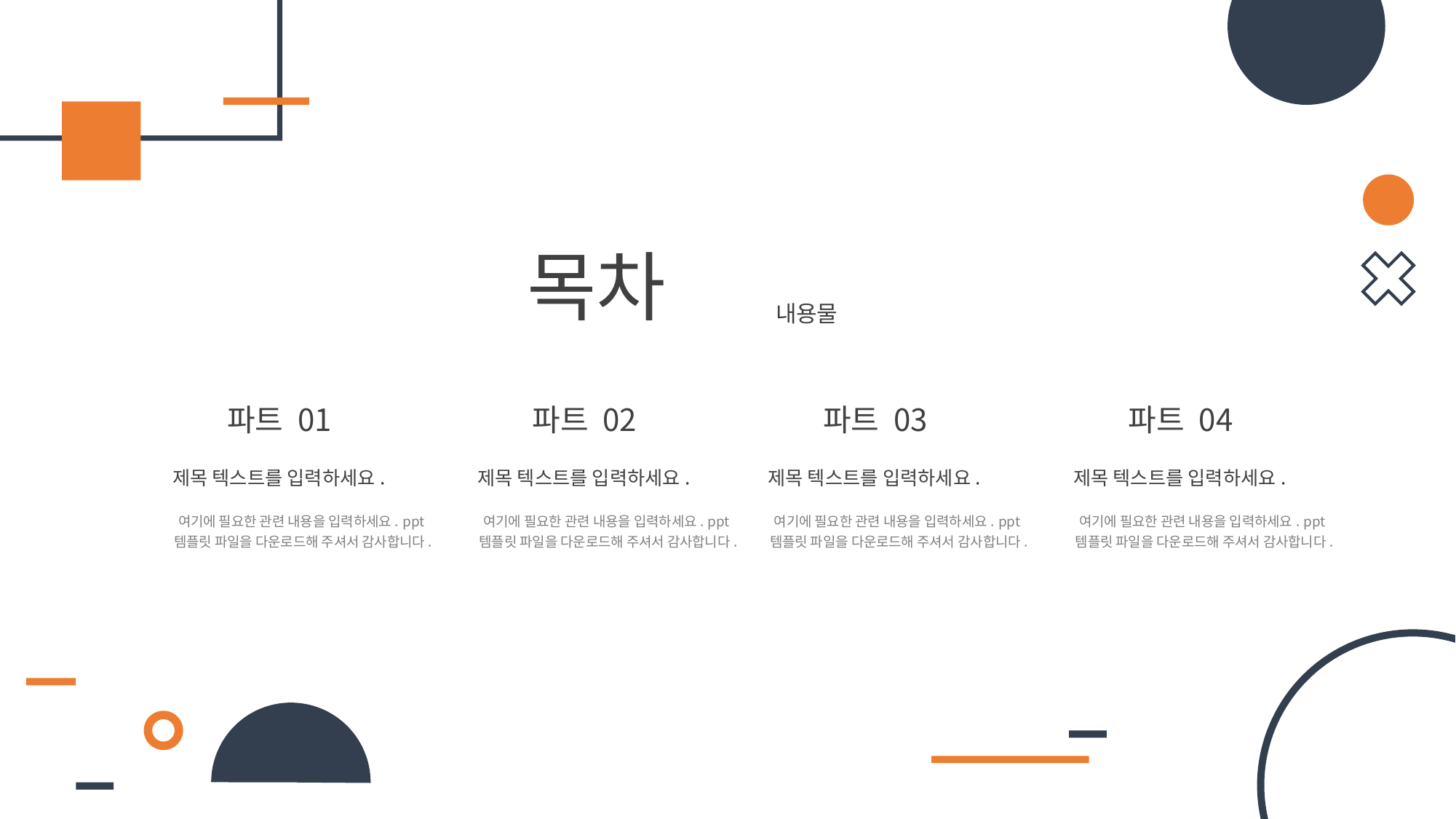

목차

내용물
파트 01
파트 02
파트 03
파트 04
제목 텍스트를 입력하세요.
제목 텍스트를 입력하세요.
제목 텍스트를 입력하세요.
제목 텍스트를 입력하세요.
여기에 필요한 관련 내용을 입력하세요. ppt 템플릿 파일을 다운로드해 주셔서 감사합니다.
여기에 필요한 관련 내용을 입력하세요. ppt 템플릿 파일을 다운로드해 주셔서 감사합니다.
여기에 필요한 관련 내용을 입력하세요. ppt 템플릿 파일을 다운로드해 주셔서 감사합니다.
여기에 필요한 관련 내용을 입력하세요. ppt 템플릿 파일을 다운로드해 주셔서 감사합니다.